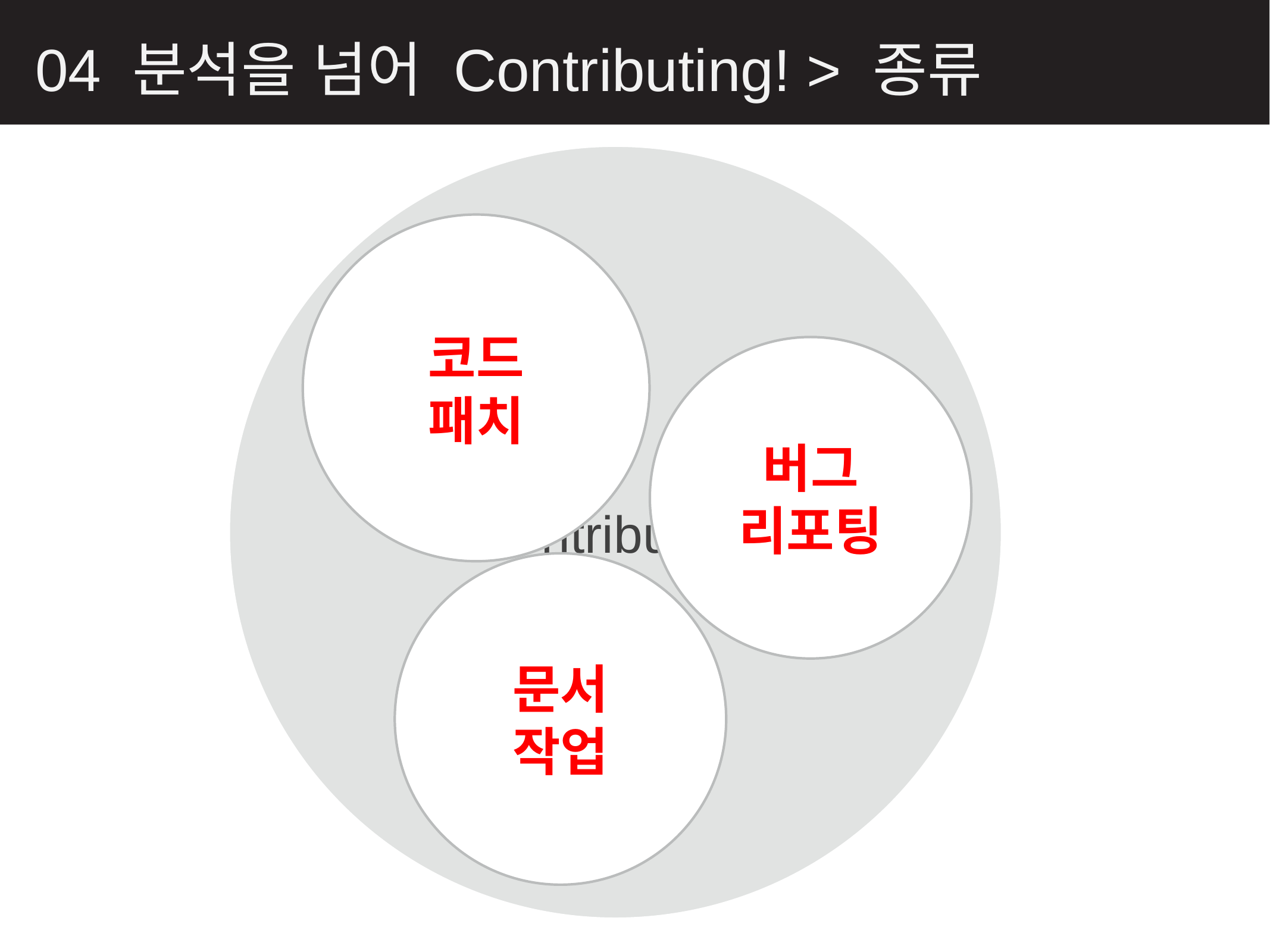

04 분석을 넘어 Contributing! > 종류
Contribution
코드
패치
버그 리포팅
문서
작업